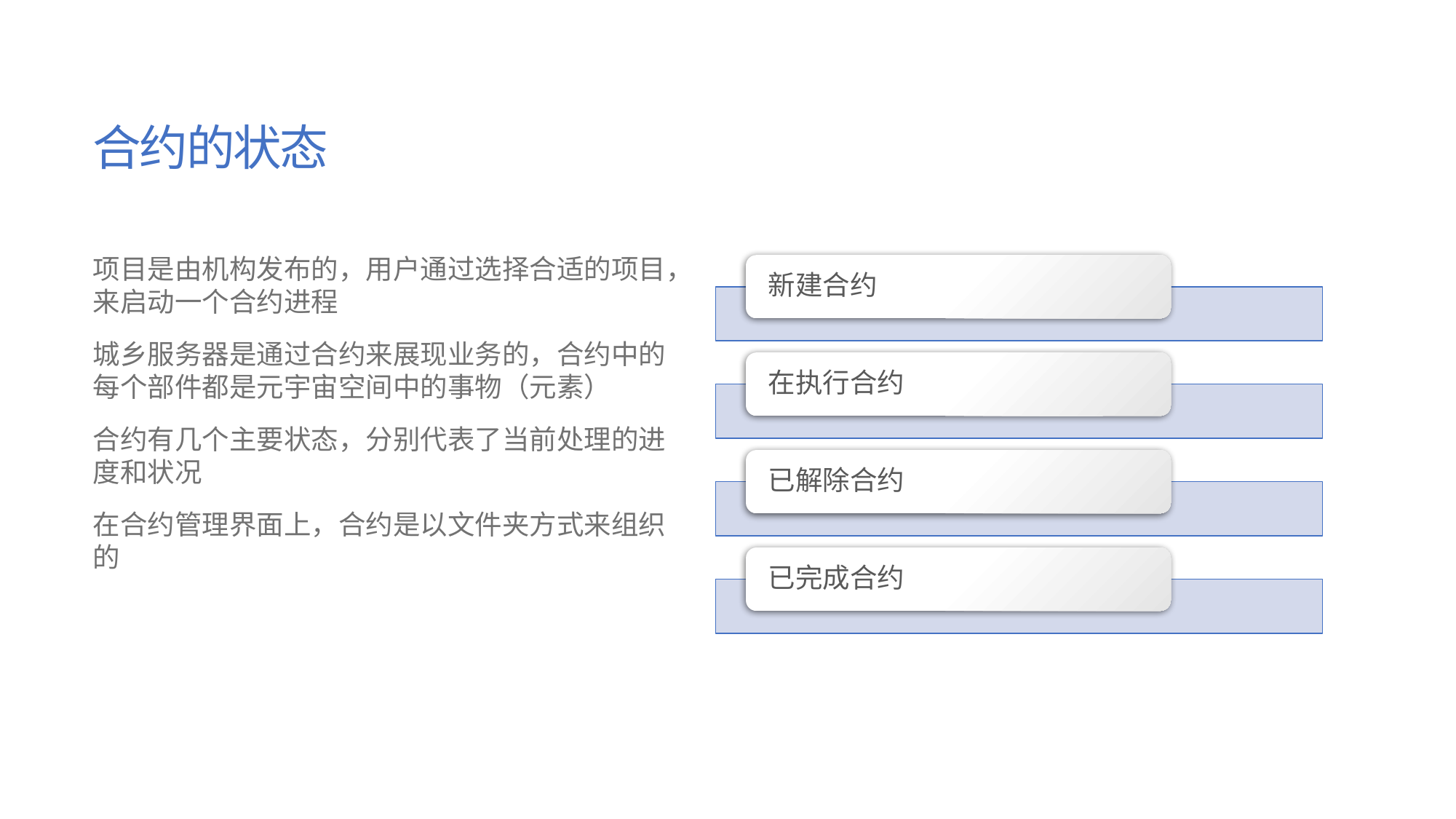

# 合约的状态
项目是由机构发布的，用户通过选择合适的项目，来启动一个合约进程
城乡服务器是通过合约来展现业务的，合约中的每个部件都是元宇宙空间中的事物（元素）
合约有几个主要状态，分别代表了当前处理的进度和状况
在合约管理界面上，合约是以文件夹方式来组织的

新建合约
在执行合约
已解除合约
已完成合约